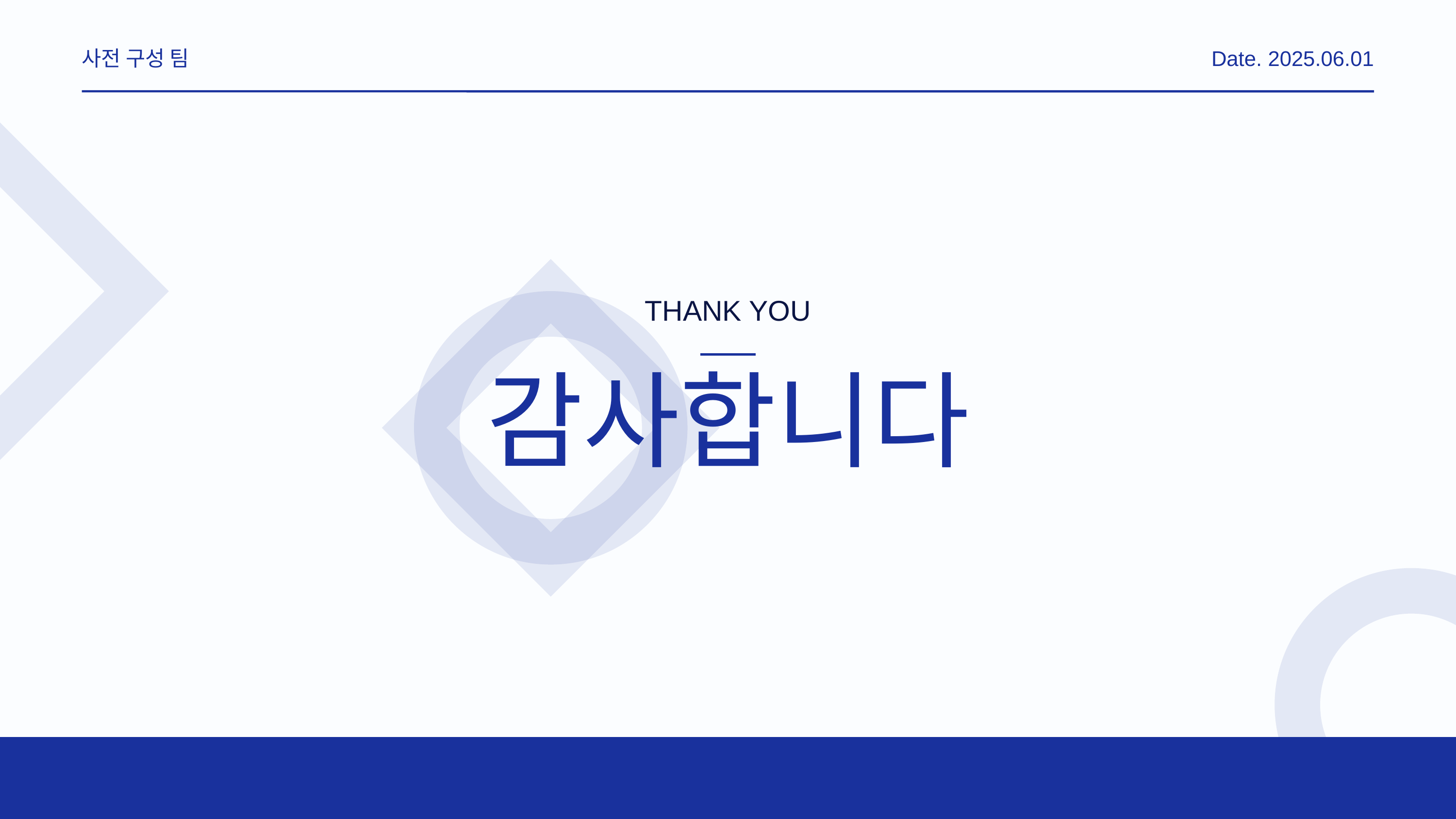

사전 구성 팀
Date. 2025.06.01

THANK YOU

감사합니다